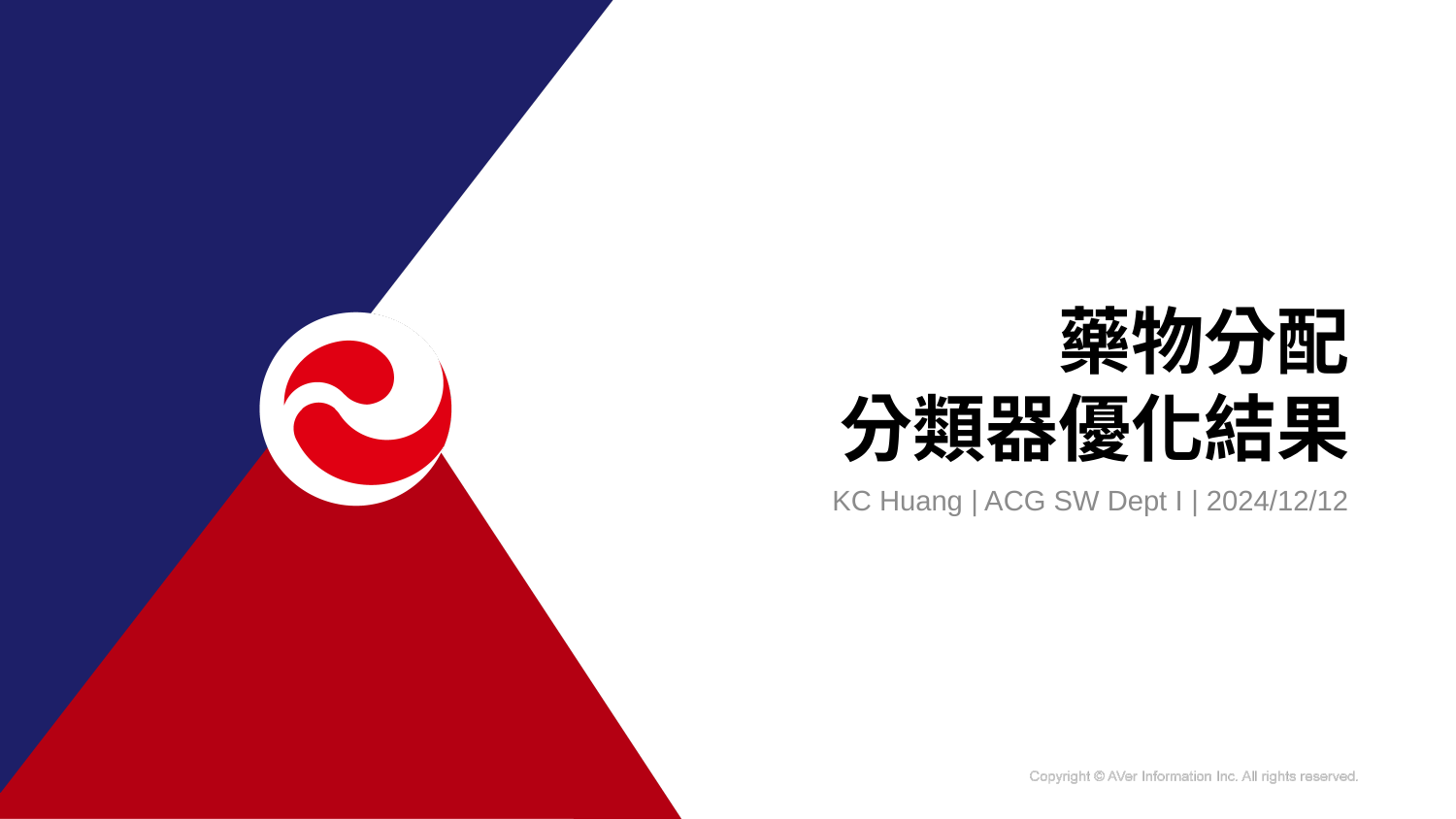

# 藥物分配 分類器優化結果
KC Huang | ACG SW Dept I | 2024/12/12